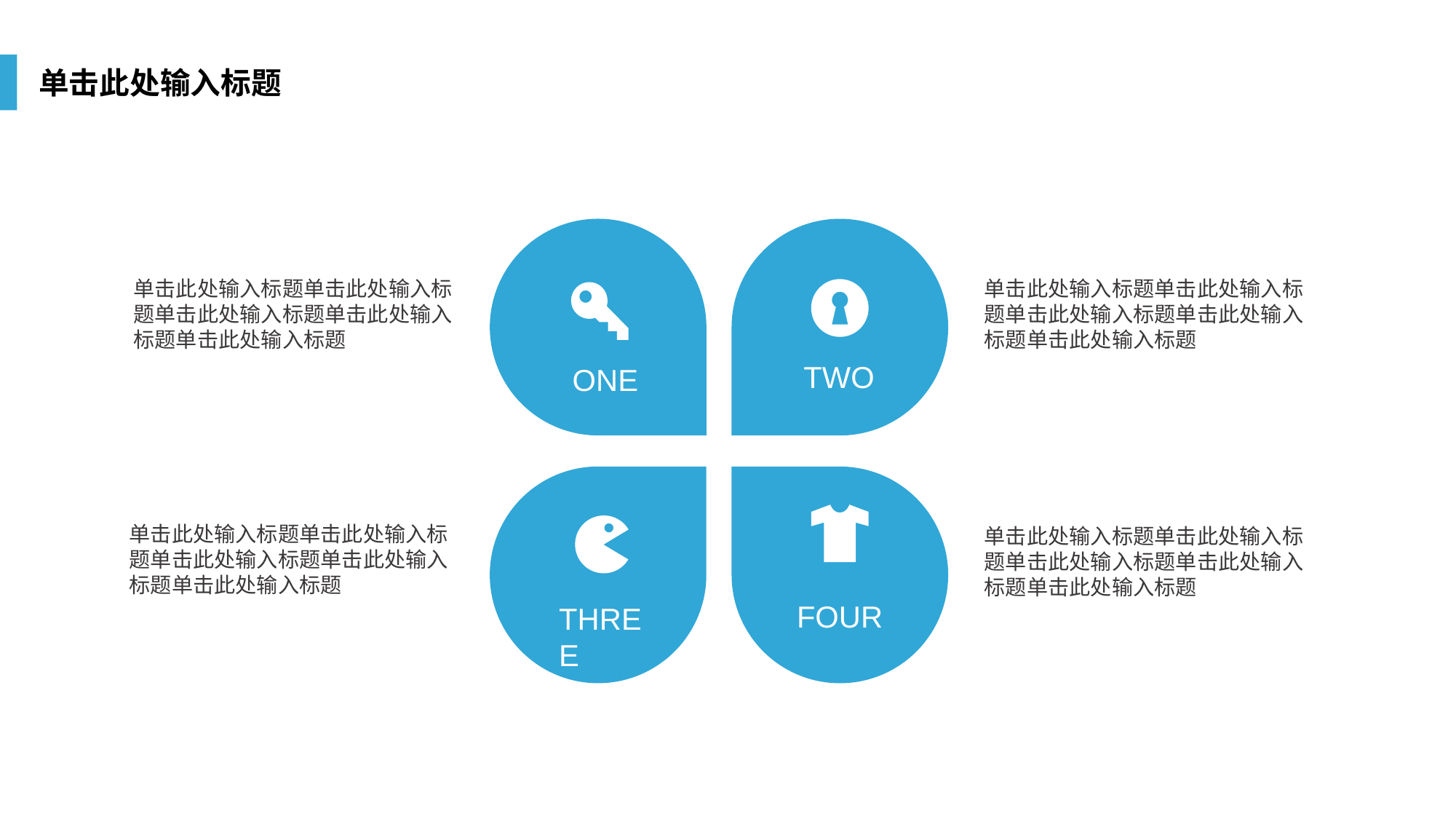

单击此处输入标题

单击此处输入标题单击此处输入标题单击此处输入标题单击此处输入标题单击此处输入标题
单击此处输入标题单击此处输入标题单击此处输入标题单击此处输入标题单击此处输入标题

TWO
ONE

单击此处输入标题单击此处输入标题单击此处输入标题单击此处输入标题单击此处输入标题

单击此处输入标题单击此处输入标题单击此处输入标题单击此处输入标题单击此处输入标题
FOUR
THREE